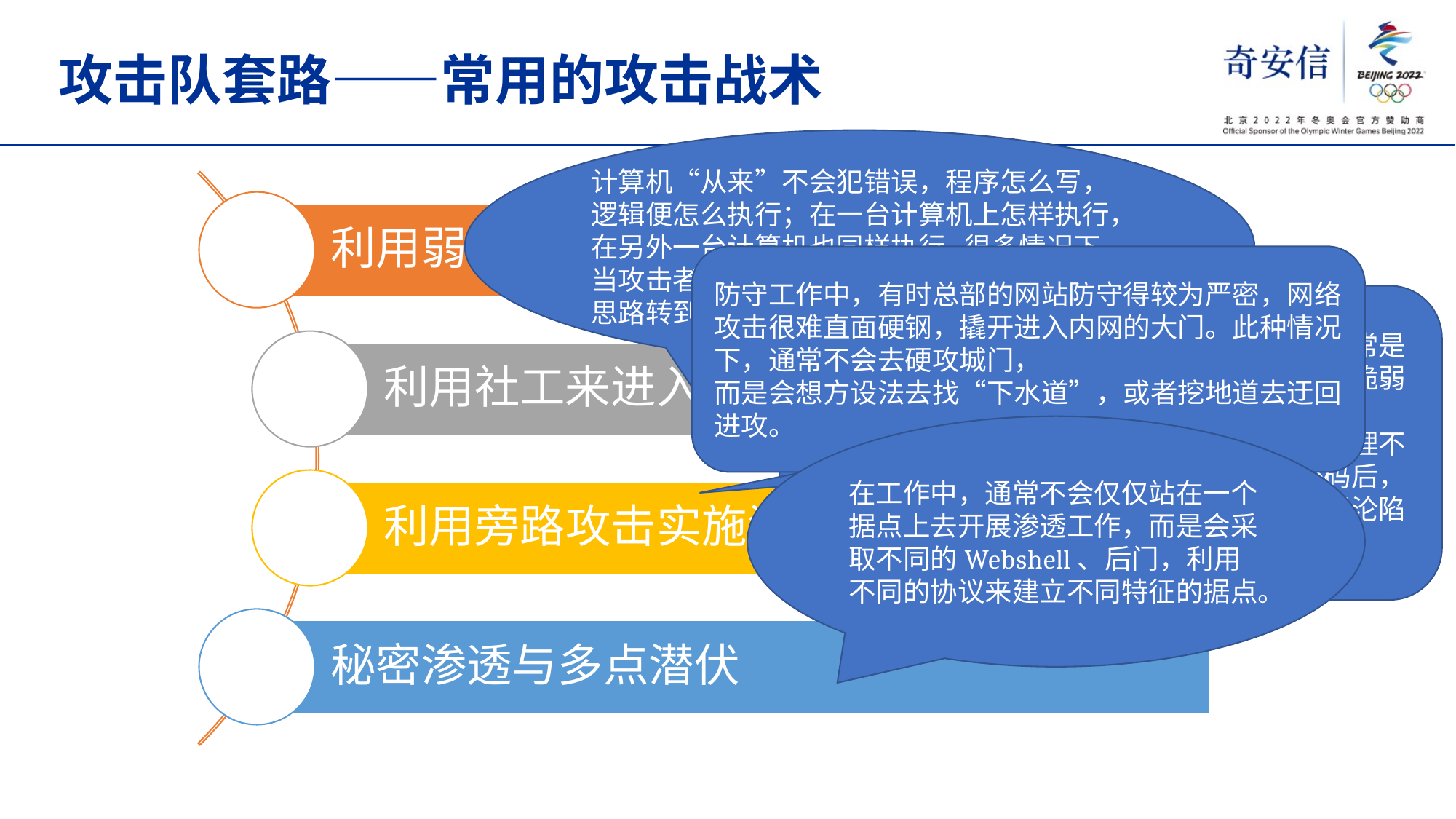

# 攻击队套路——常用的攻击战术
计算机“从来”不会犯错误，程序怎么写，逻辑便怎么执行；在一台计算机上怎样执行，在另外一台计算机也同样执行,很多情况下，当攻击者专家发现搞系统困难时，通常会把思路转到“搞人”（社工、钓鱼等）
利用弱口令获得权限
利用社工来进入内网
利用旁路攻击实施渗透
秘密渗透与多点潜伏
防守工作中，有时总部的网站防守得较为严密，网络攻击很难直面硬钢，撬开进入内网的大门。此种情况下，通常不会去硬攻城门，
而是会想方设法去找“下水道”，或者挖地道去迂回进攻。
弱密码、默认密码、通用密码和已泄露密码通常是攻击者专家们关注的重点。实际工作中，通过脆弱口令获得权限的情况占据90%以上。
有很多管理员为了管理方便，用同一套密码管理不同服务器。当一台服务器被攻陷并窃取到密码后，进而可以扩展至多台服务器甚至造成域控制器沦陷的风险。
在工作中，通常不会仅仅站在一个据点上去开展渗透工作，而是会采取不同的Webshell、后门，利用不同的协议来建立不同特征的据点。